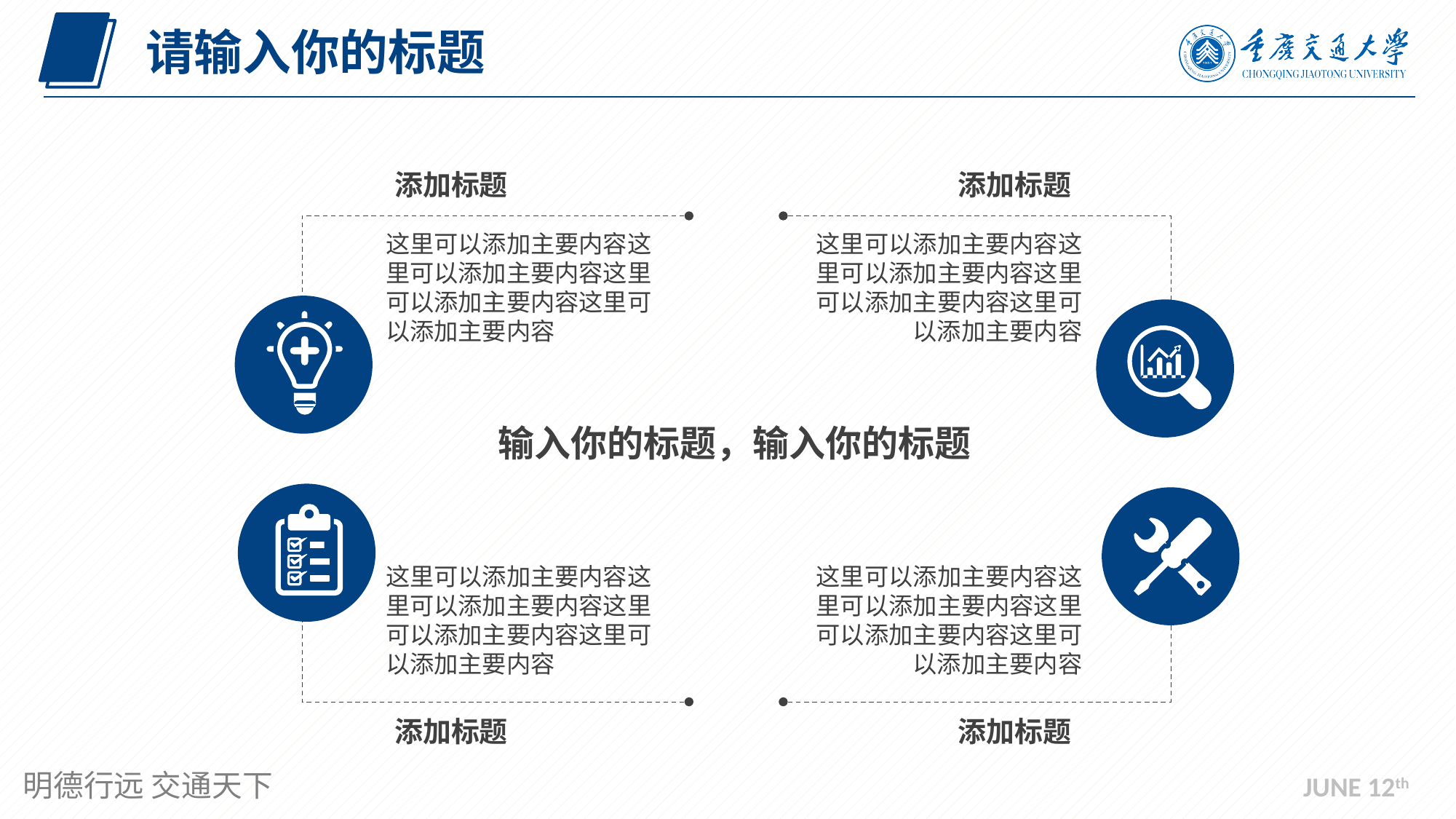

请输入你的标题
添加标题
添加标题

这里可以添加主要内容这里可以添加主要内容这里可以添加主要内容这里可以添加主要内容
这里可以添加主要内容这里可以添加主要内容这里可以添加主要内容这里可以添加主要内容

输入你的标题，输入你的标题

这里可以添加主要内容这里可以添加主要内容这里可以添加主要内容这里可以添加主要内容
这里可以添加主要内容这里可以添加主要内容这里可以添加主要内容这里可以添加主要内容

添加标题
添加标题
JUNE 12th